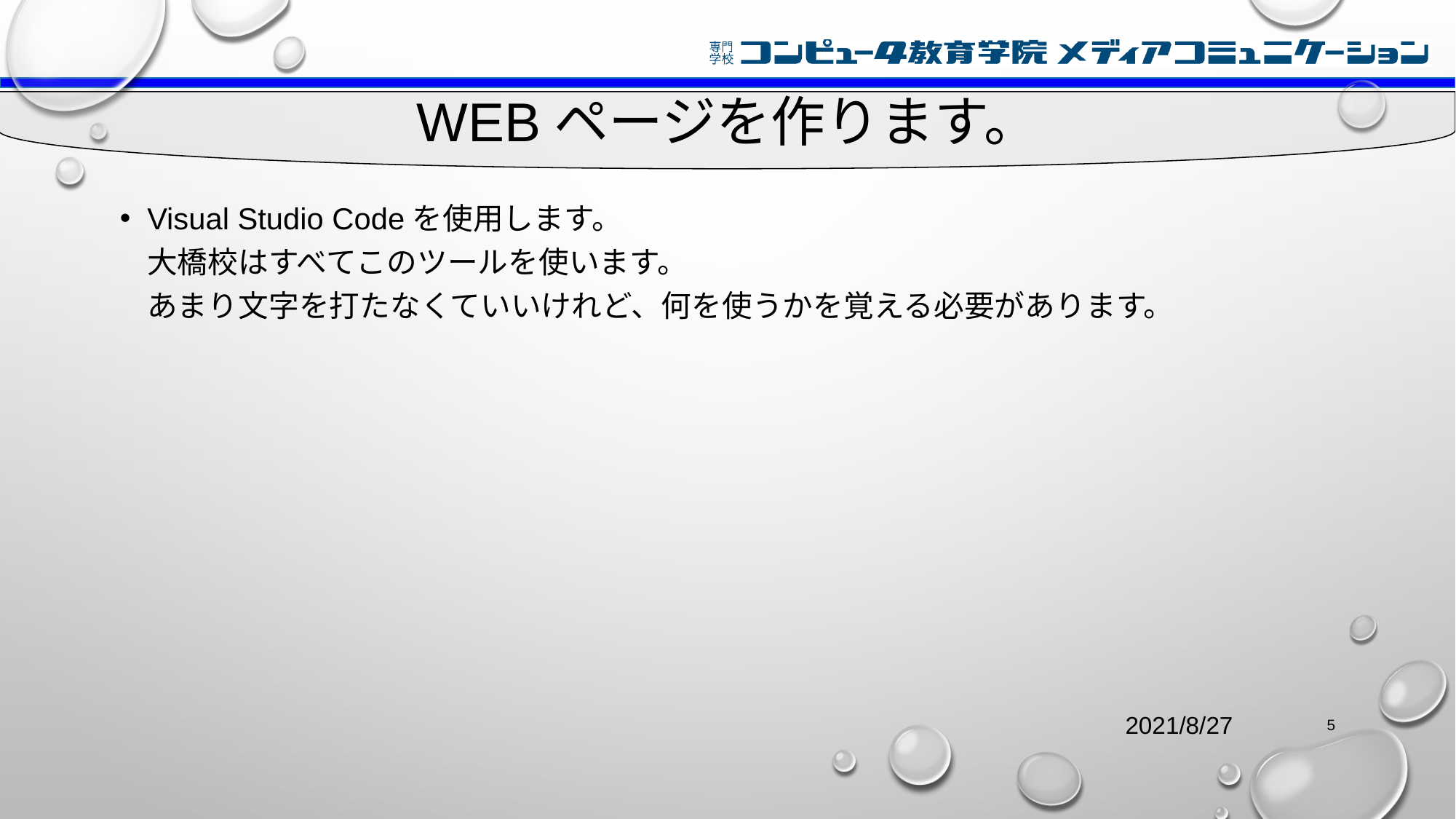

# WEBページを作ります。
Visual Studio Codeを使用します。
大橋校はすべてこのツールを使います。
あまり文字を打たなくていいけれど、何を使うかを覚える必要があります。
2021/8/27
5